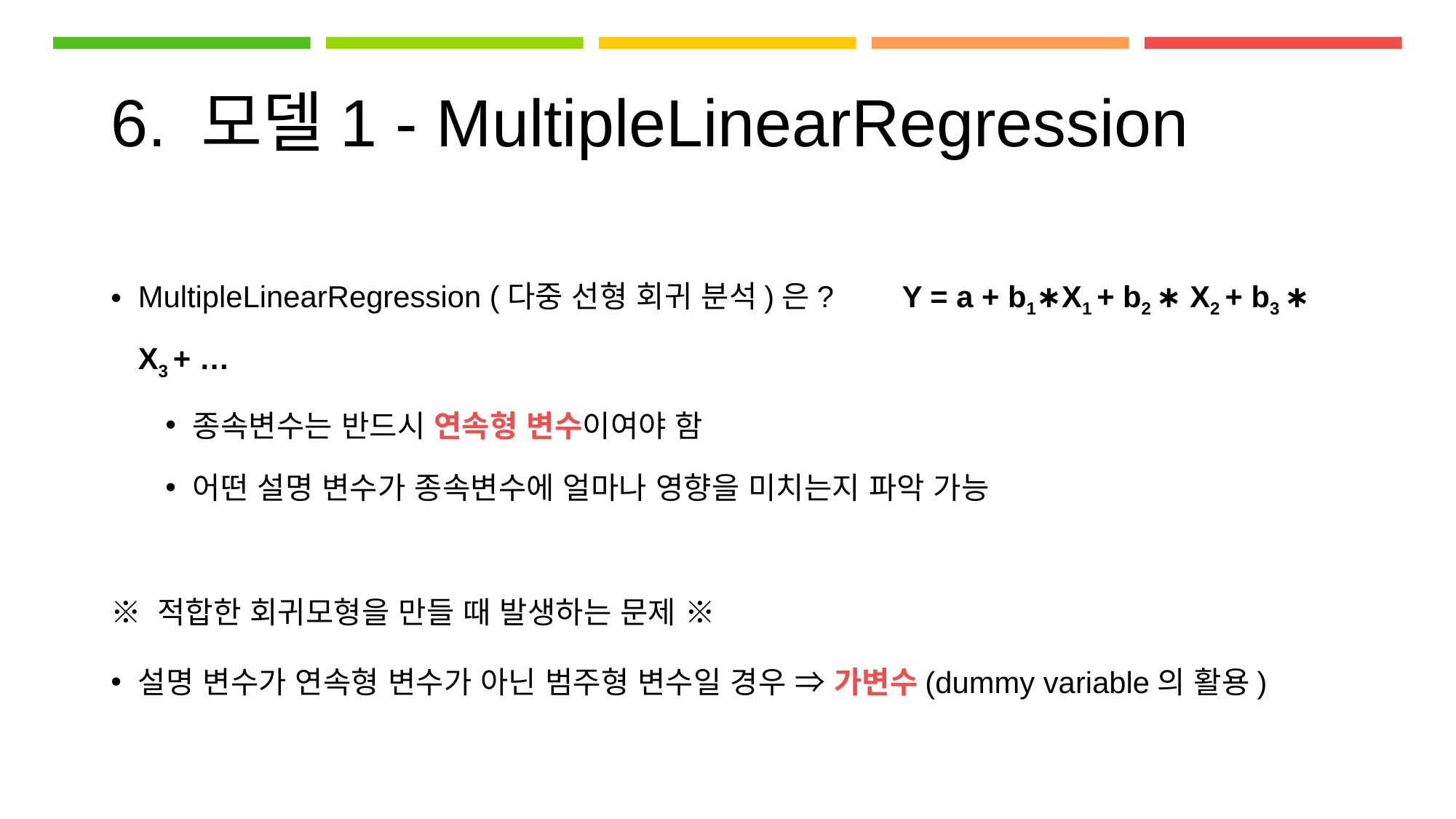

# 6. 모델1 - MultipleLinearRegression
MultipleLinearRegression (다중 선형 회귀 분석)은?	Y = a + b1∗X1 + b2 ∗ X2 + b3 ∗ X3 + …
종속변수는 반드시 연속형 변수이여야 함
어떤 설명 변수가 종속변수에 얼마나 영향을 미치는지 파악 가능

※ 적합한 회귀모형을 만들 때 발생하는 문제 ※
설명 변수가 연속형 변수가 아닌 범주형 변수일 경우 ⇒ 가변수(dummy variable의 활용)